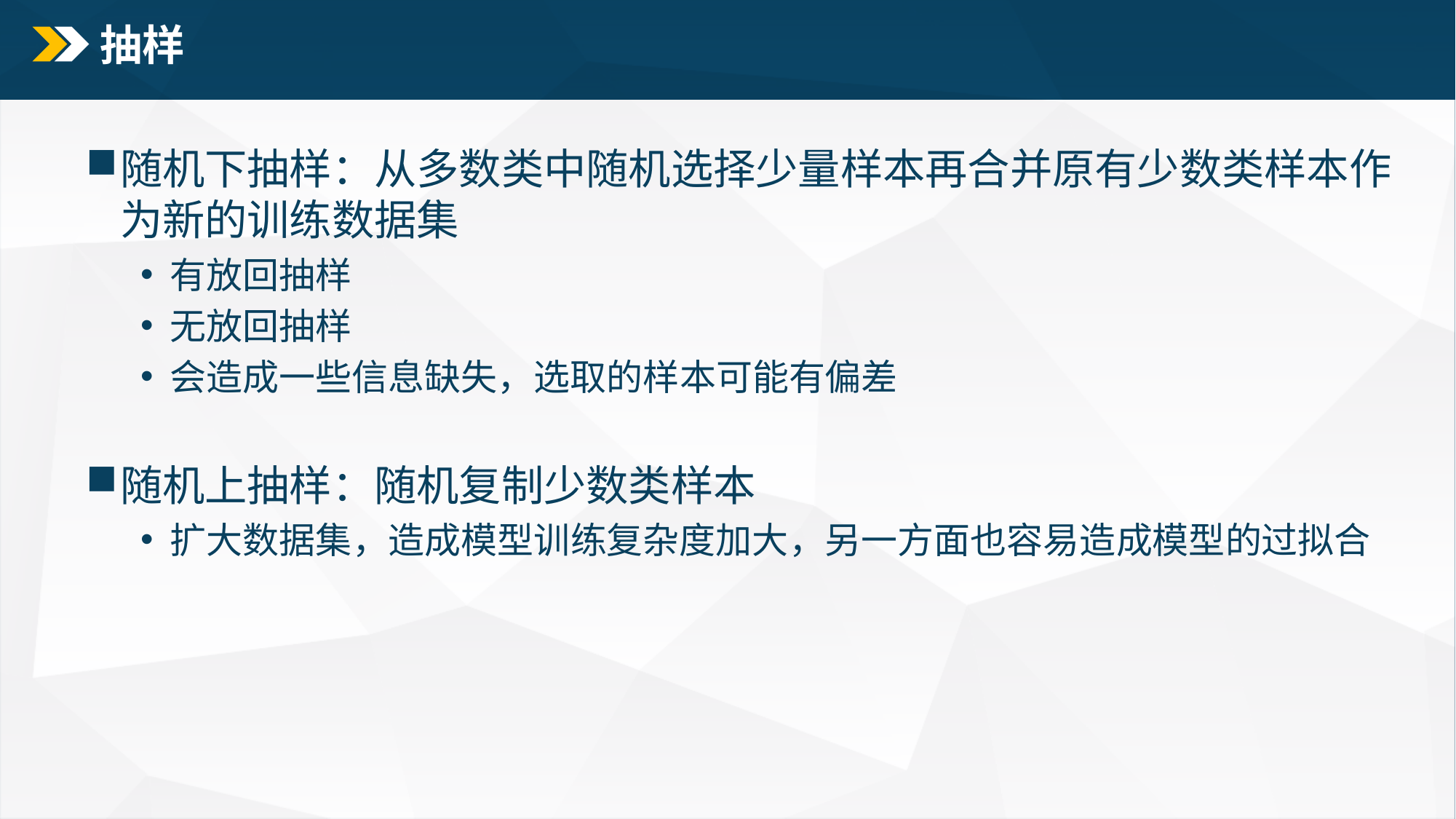

# 抽样
随机下抽样：从多数类中随机选择少量样本再合并原有少数类样本作为新的训练数据集
 有放回抽样
 无放回抽样
 会造成一些信息缺失，选取的样本可能有偏差

随机上抽样：随机复制少数类样本
 扩大数据集，造成模型训练复杂度加大，另一方面也容易造成模型的过拟合